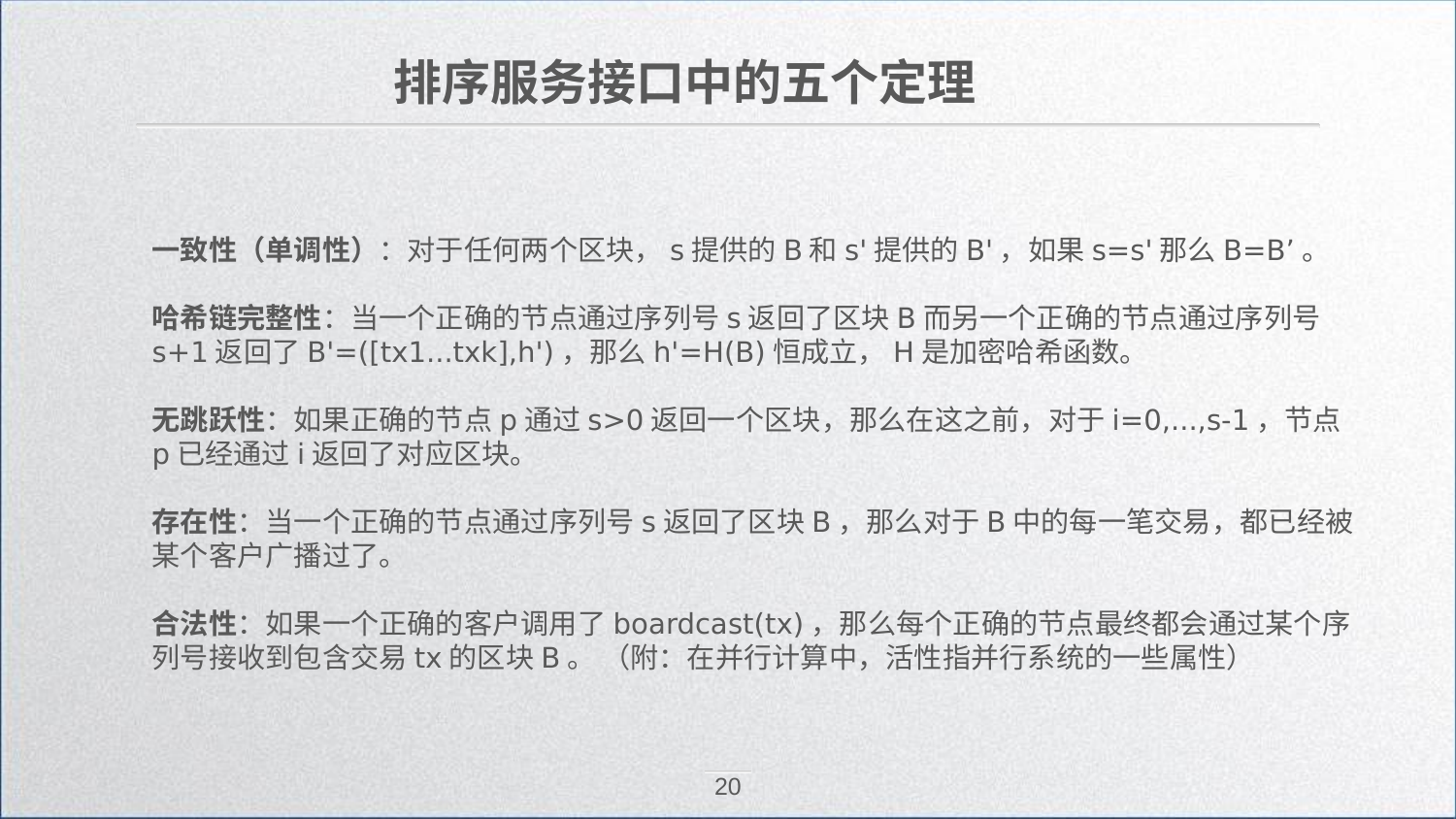

排序服务接口中的五个定理
一致性（单调性）：对于任何两个区块，s提供的B和s'提供的B'，如果s=s'那么B=B’。

哈希链完整性：当一个正确的节点通过序列号s返回了区块B而另一个正确的节点通过序列号s+1返回了B'=([tx1...txk],h')，那么h'=H(B)恒成立，H是加密哈希函数。

无跳跃性：如果正确的节点p通过s>0返回一个区块，那么在这之前，对于i=0,...,s-1，节点p已经通过i返回了对应区块。

存在性：当一个正确的节点通过序列号s返回了区块B，那么对于B中的每一笔交易，都已经被某个客户广播过了。

合法性：如果一个正确的客户调用了boardcast(tx)，那么每个正确的节点最终都会通过某个序列号接收到包含交易tx的区块B。 （附：在并行计算中，活性指并行系统的一些属性）

20